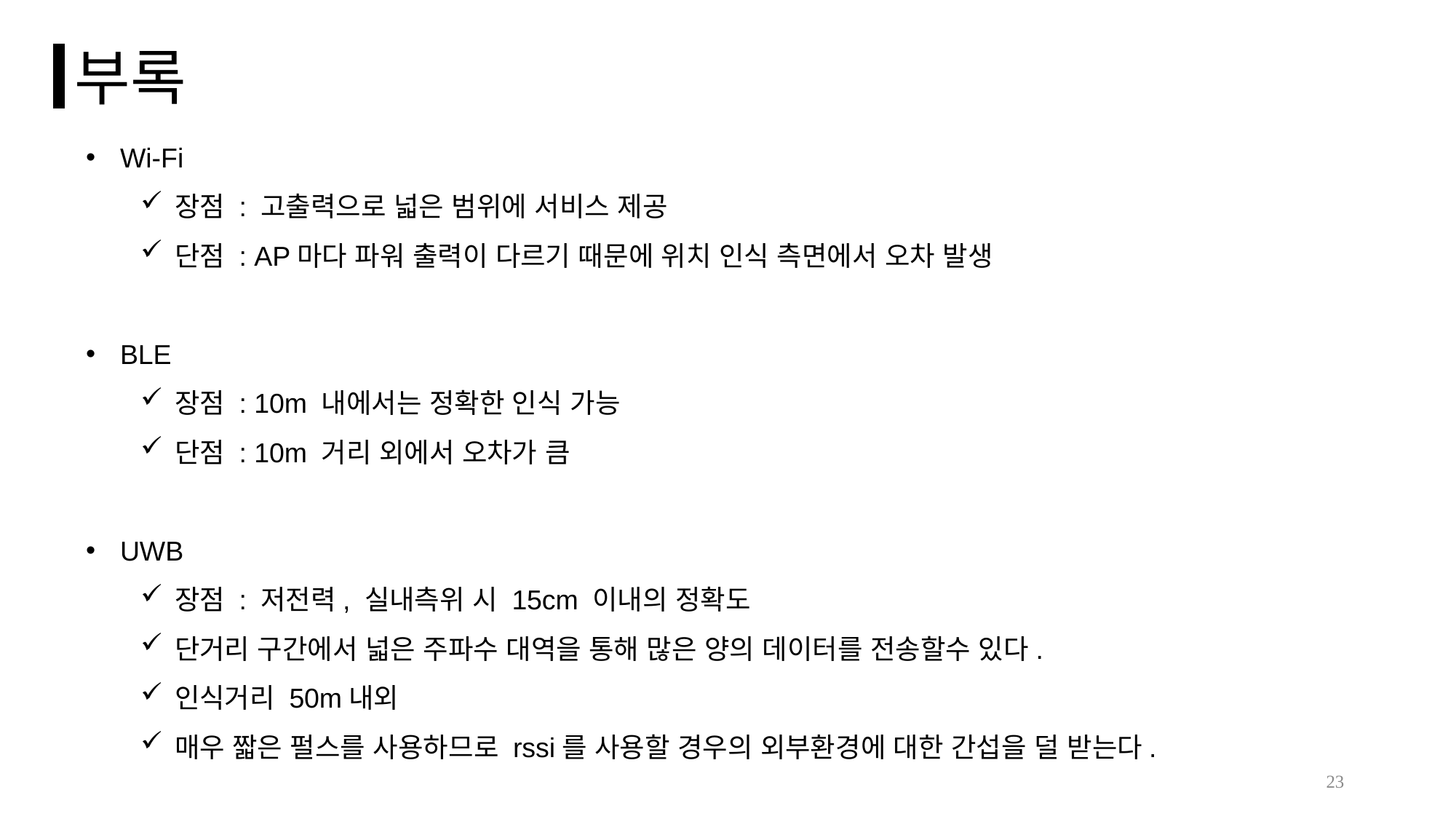

부록

Wi-Fi
장점 : 고출력으로 넓은 범위에 서비스 제공
단점 : AP마다 파워 출력이 다르기 때문에 위치 인식 측면에서 오차 발생

BLE
장점 : 10m 내에서는 정확한 인식 가능
단점 : 10m 거리 외에서 오차가 큼

UWB
장점 : 저전력, 실내측위 시 15cm 이내의 정확도
단거리 구간에서 넓은 주파수 대역을 통해 많은 양의 데이터를 전송할수 있다.
인식거리 50m내외
매우 짧은 펄스를 사용하므로 rssi를 사용할 경우의 외부환경에 대한 간섭을 덜 받는다.
23